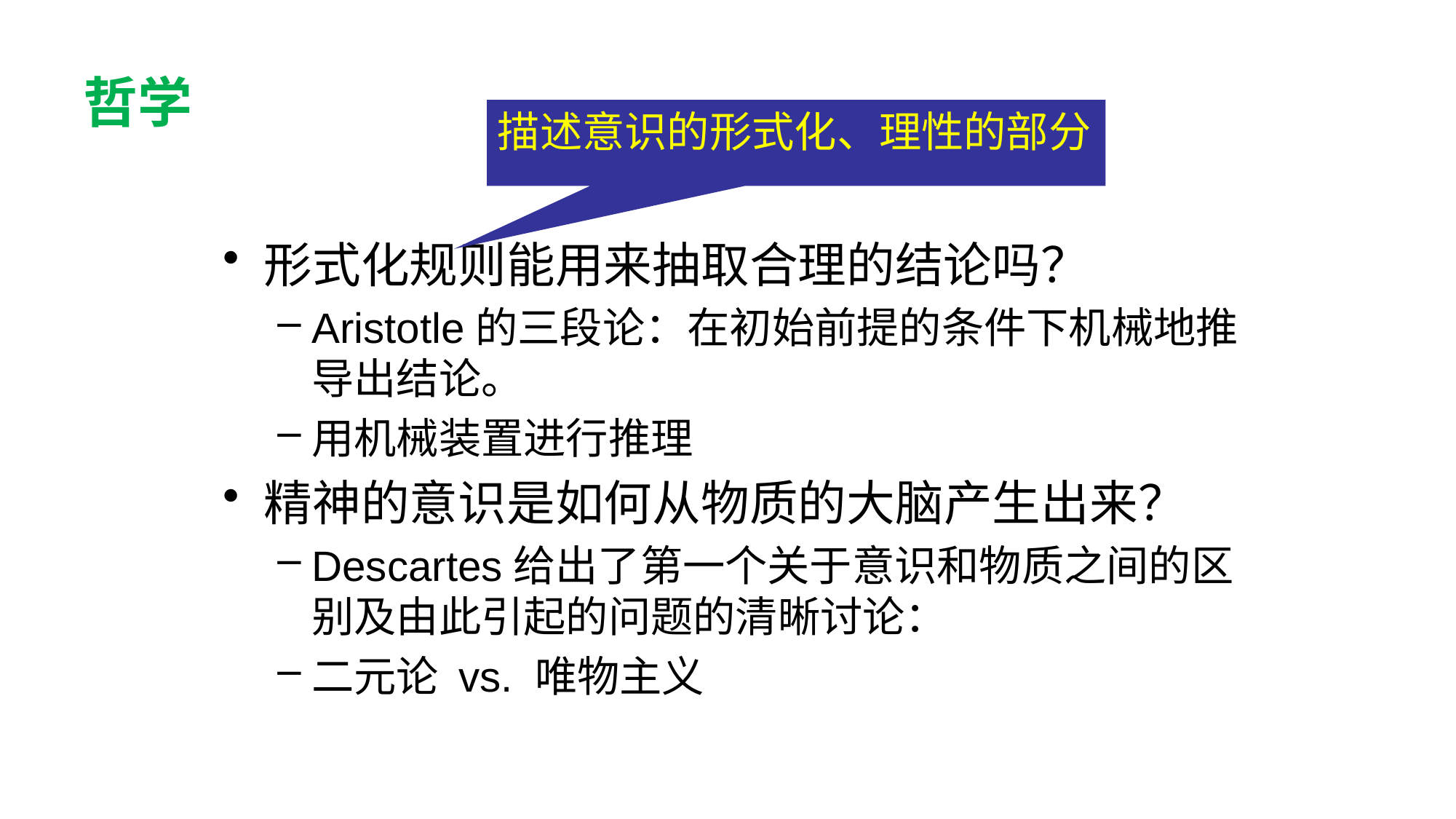

# 哲学
描述意识的形式化、理性的部分
形式化规则能用来抽取合理的结论吗？
Aristotle的三段论：在初始前提的条件下机械地推导出结论。
用机械装置进行推理
精神的意识是如何从物质的大脑产生出来？
Descartes给出了第一个关于意识和物质之间的区别及由此引起的问题的清晰讨论：
二元论 vs. 唯物主义